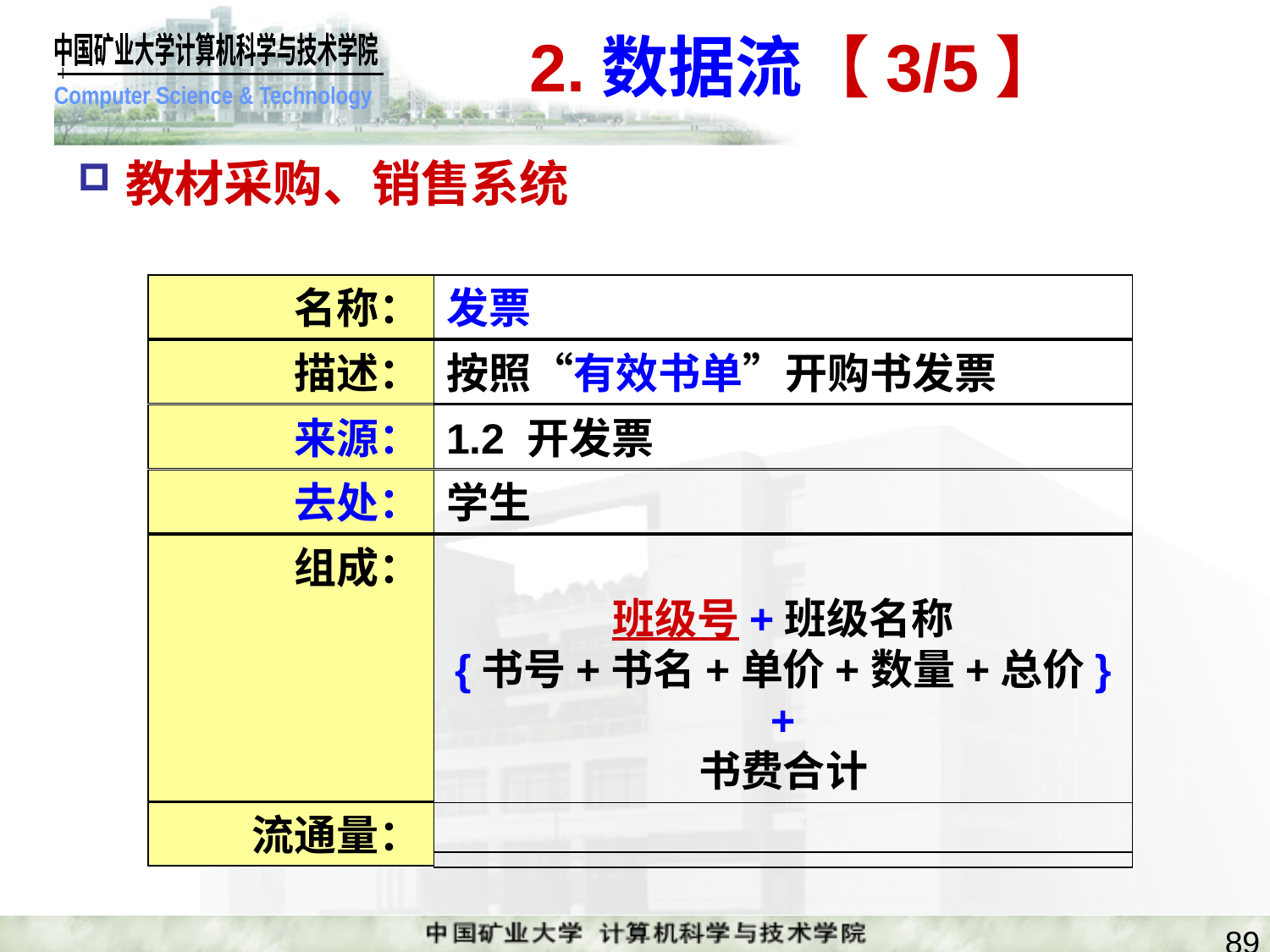

# 2.数据流【3/5】
教材采购、销售系统

名称：
发票
描述：
按照“有效书单”开购书发票
来源：
1.2 开发票
去处：
学生
组成：

班级号+班级名称
{书号+书名+单价+数量+总价}+
书费合计

流通量：

89
89